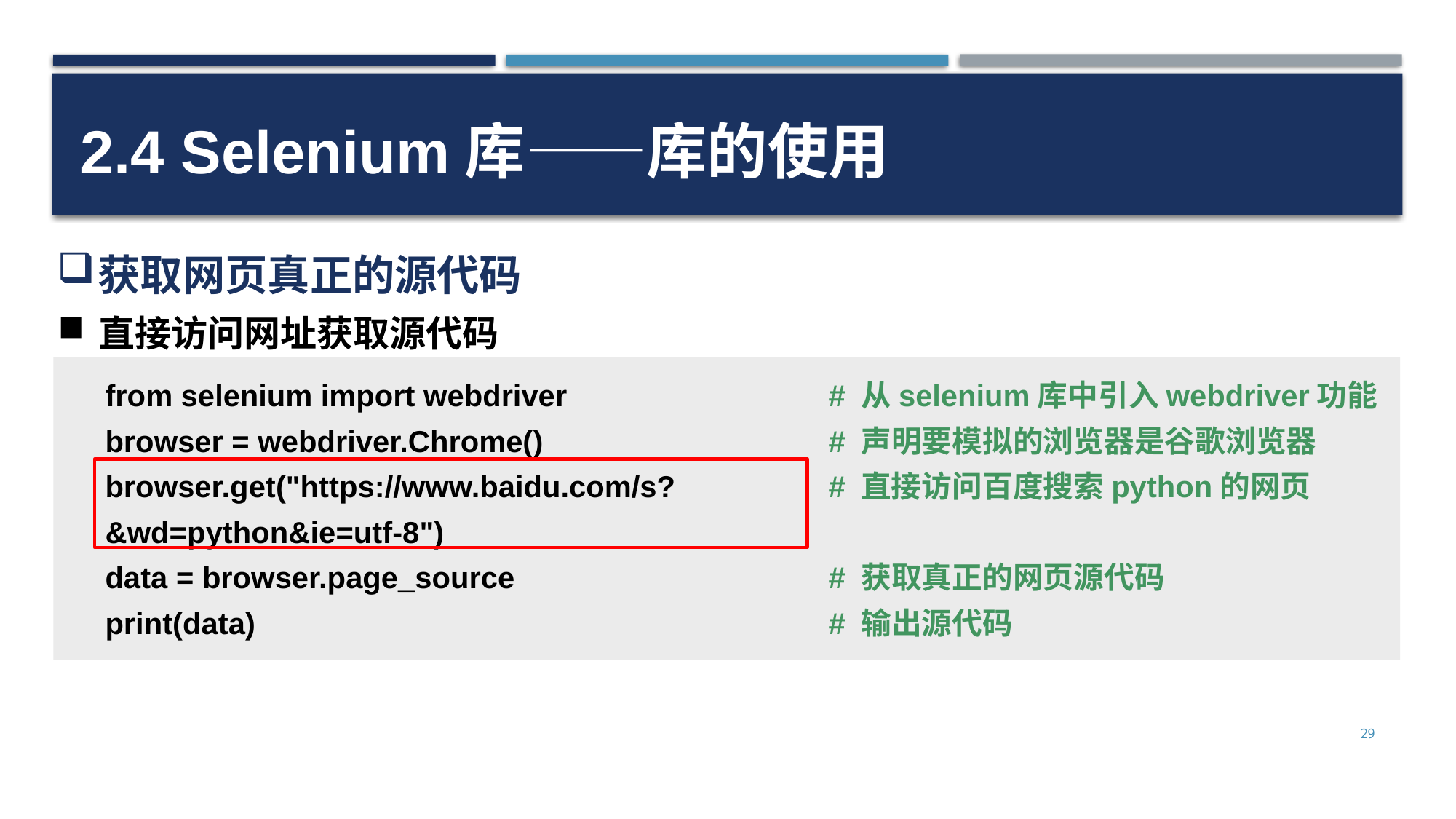

2.4 Selenium库——库的使用
获取网页真正的源代码
直接访问网址获取源代码

from selenium import webdriver
browser = webdriver.Chrome()
browser.get("https://www.baidu.com/s?&wd=python&ie=utf-8")
data = browser.page_source
print(data)
# 从selenium库中引入webdriver功能
# 声明要模拟的浏览器是谷歌浏览器
# 直接访问百度搜索python的网页

# 获取真正的网页源代码
# 输出源代码

29